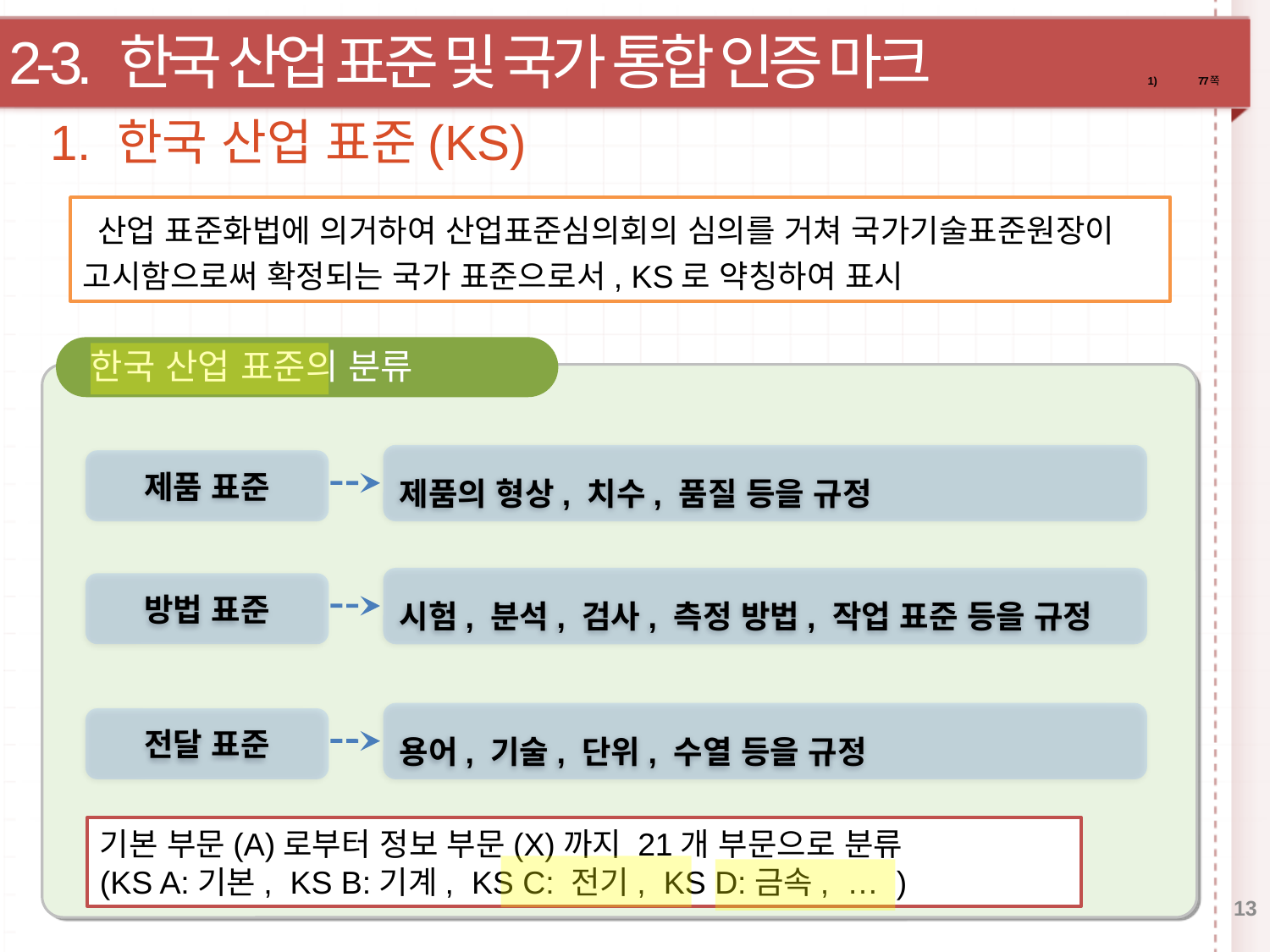

2-3. 한국 산업 표준 및 국가 통합 인증 마크
77쪽

1. 한국 산업 표준(KS)
 산업 표준화법에 의거하여 산업표준심의회의 심의를 거쳐 국가기술표준원장이 고시함으로써 확정되는 국가 표준으로서, KS로 약칭하여 표시

한국 산업 표준의 분류

제품의 형상, 치수, 품질 등을 규정
제품 표준
시험, 분석, 검사, 측정 방법, 작업 표준 등을 규정
방법 표준
용어, 기술, 단위, 수열 등을 규정
전달 표준
기본 부문(A)로부터 정보 부문(X)까지 21개 부문으로 분류
(KS A:기본,  KS B:기계,  KS C: 전기,  KS D:금속,  …  )

13